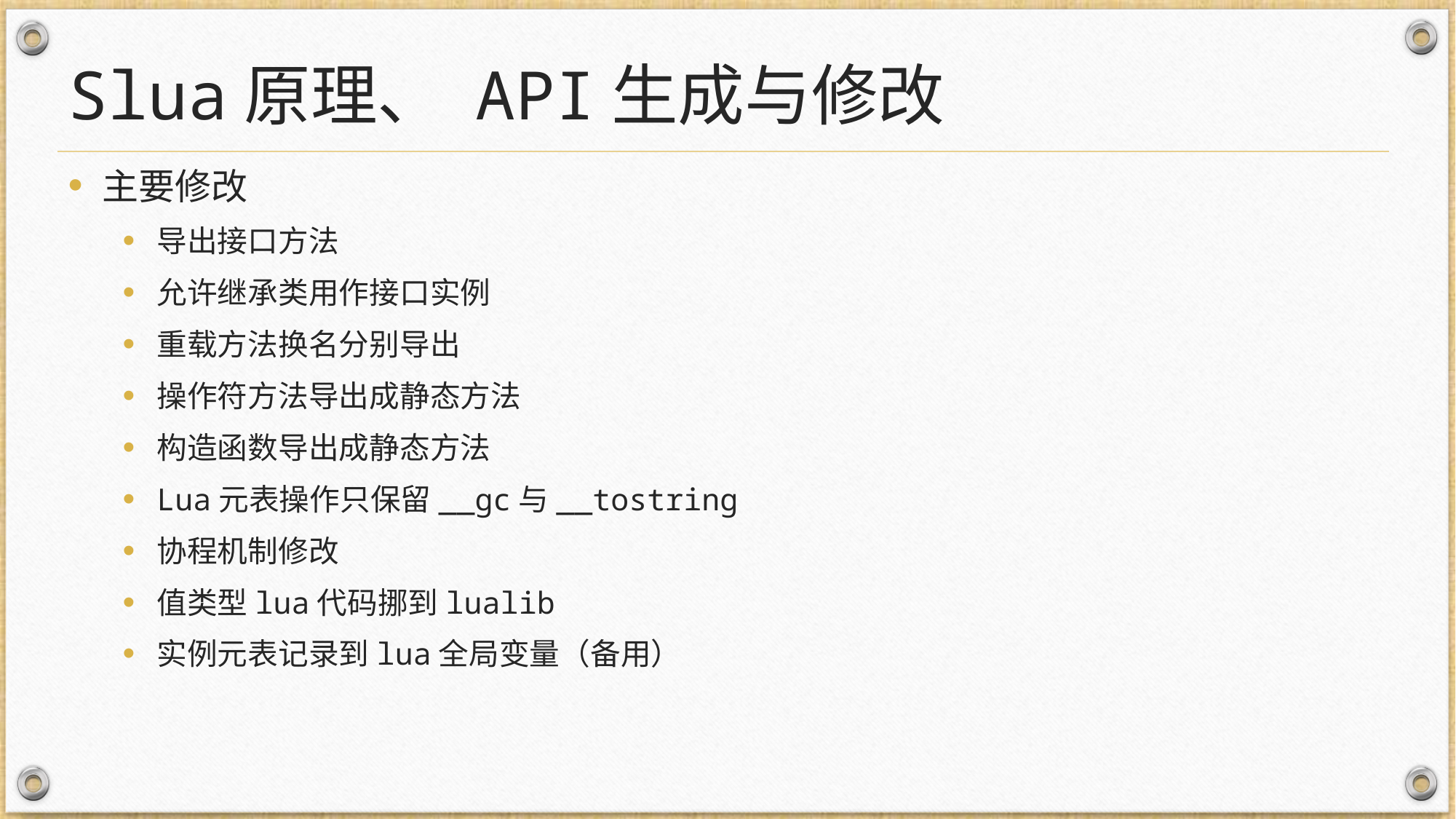

# Slua原理、 API生成与修改
主要修改
导出接口方法
允许继承类用作接口实例
重载方法换名分别导出
操作符方法导出成静态方法
构造函数导出成静态方法
Lua元表操作只保留__gc与__tostring
协程机制修改
值类型lua代码挪到lualib
实例元表记录到lua全局变量（备用）